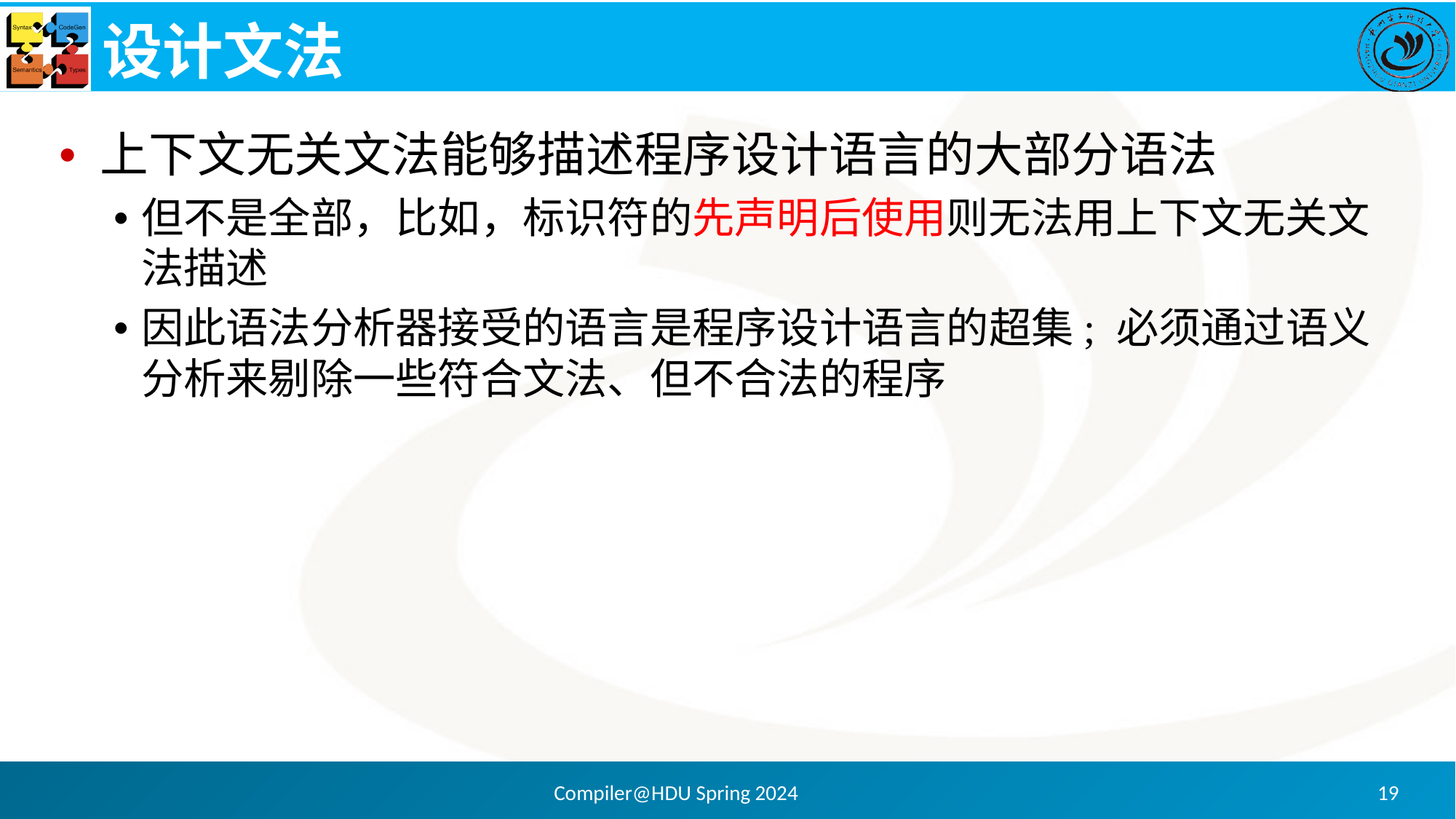

# 设计文法
上下文无关文法能够描述程序设计语言的大部分语法
但不是全部，比如，标识符的先声明后使用则无法用上下文无关文法描述
因此语法分析器接受的语言是程序设计语言的超集; 必须通过语义分析来剔除一些符合文法、但不合法的程序
Compiler@HDU Spring 2024
19